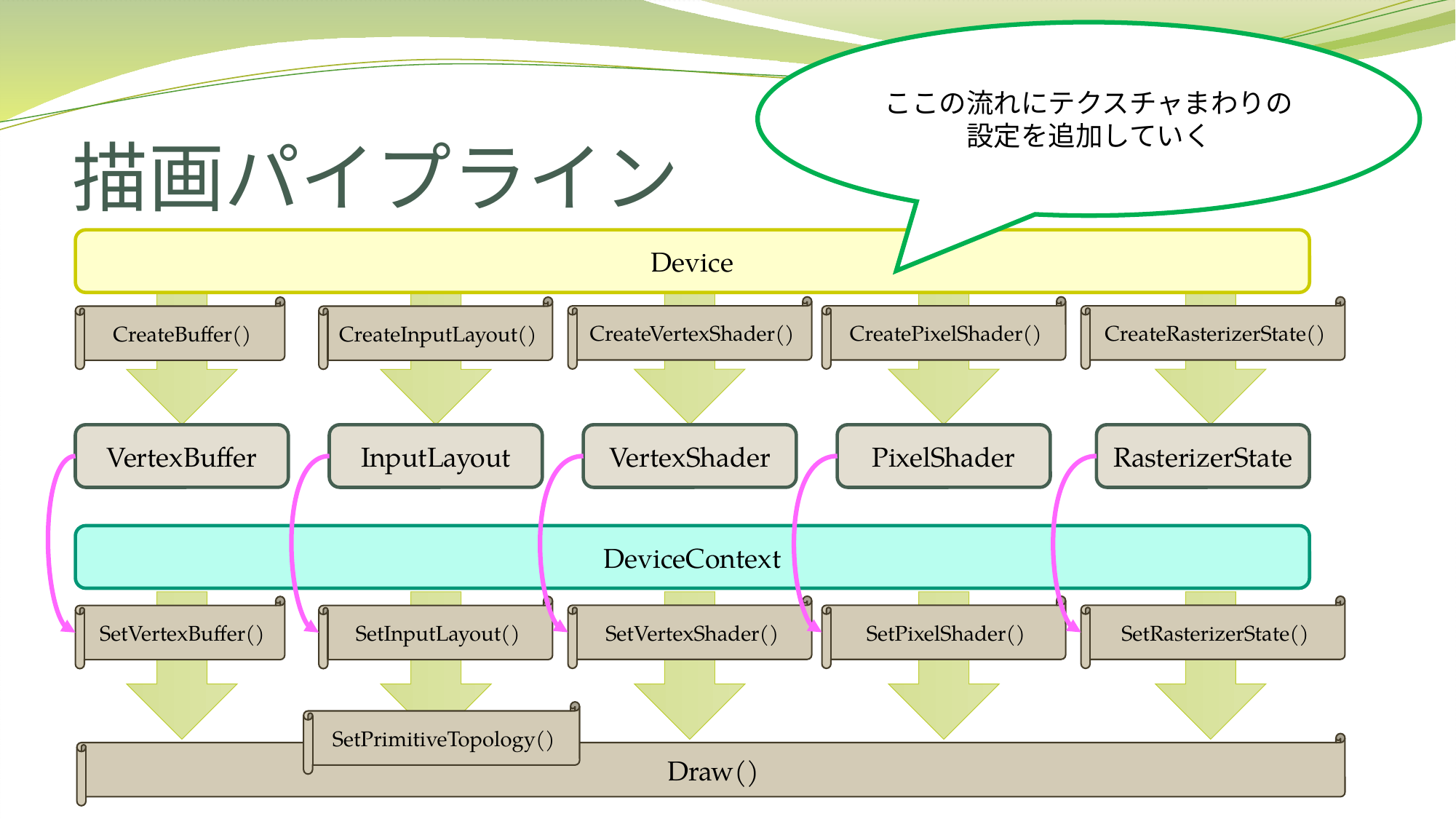

ここの流れにテクスチャまわりの
設定を追加していく
# 描画パイプライン
Device
CreateVertexShader()
CreatePixelShader()
CreateRasterizerState()
CreateBuffer()
CreateInputLayout()

VertexBuffer
InputLayout
VertexShader
PixelShader
RasterizerState
DeviceContext
SetVertexShader()
SetPixelShader()
SetRasterizerState()
SetVertexBuffer()
SetInputLayout()

SetPrimitiveTopology()
Draw()